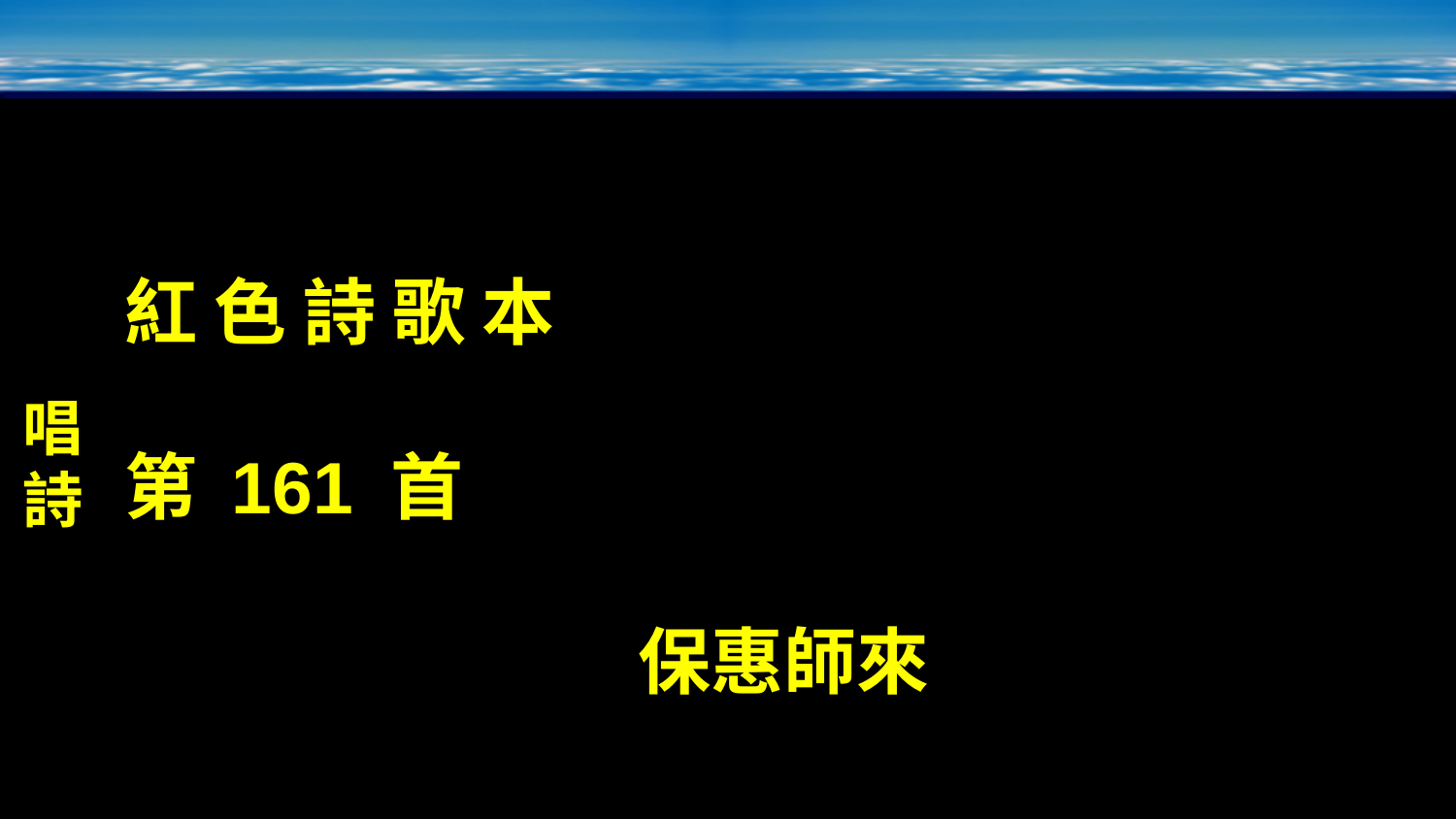

唱詩

紅 色 詩 歌 本

第 161 首

保惠師來